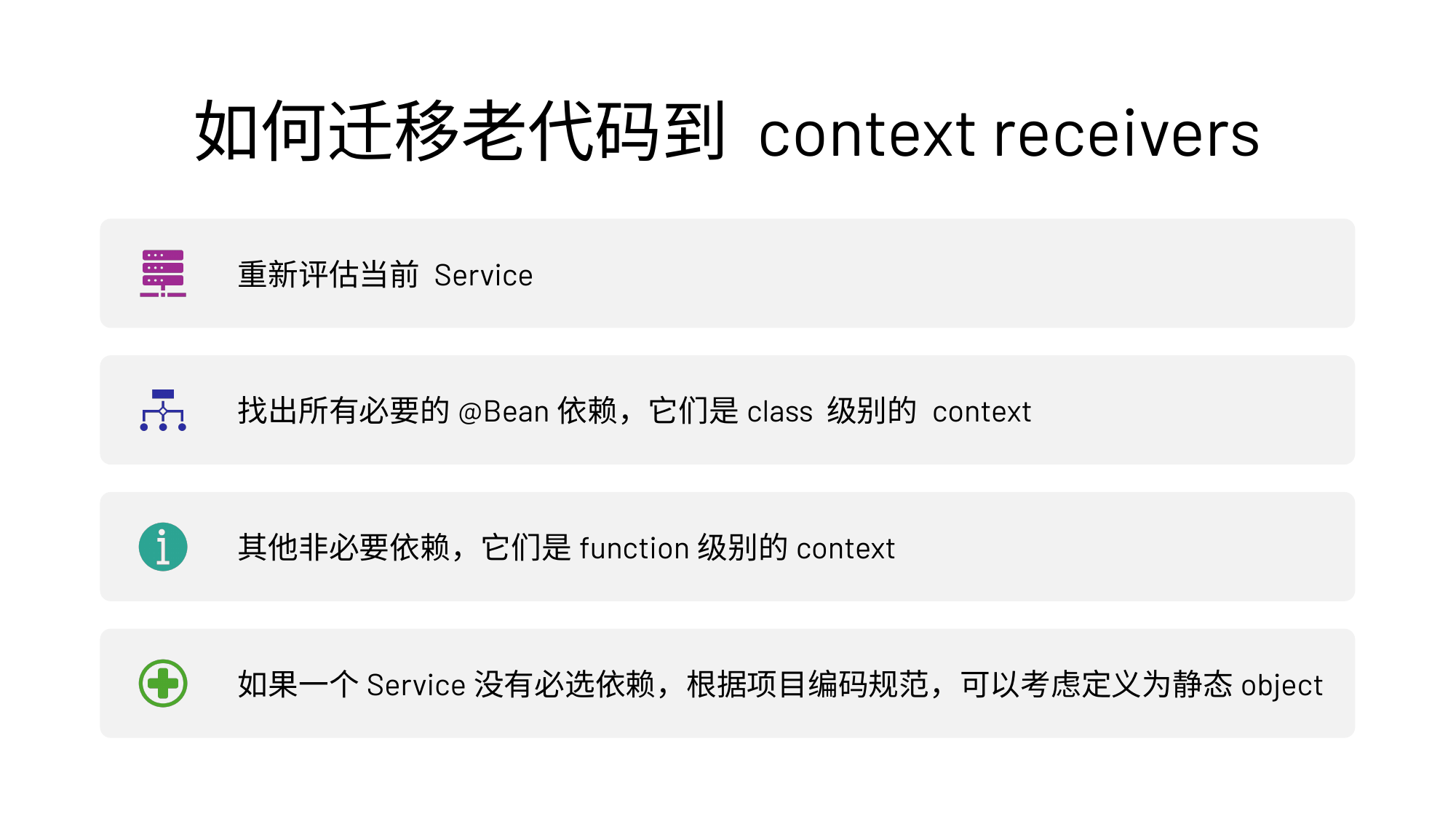

# 如何迁移老代码到 context receivers
重新评估当前 Service
找出所有必要的@Bean依赖，它们是class 级别的 context
其他非必要依赖，它们是function级别的context
如果一个Service没有必选依赖，根据项目编码规范，可以考虑定义为静态object